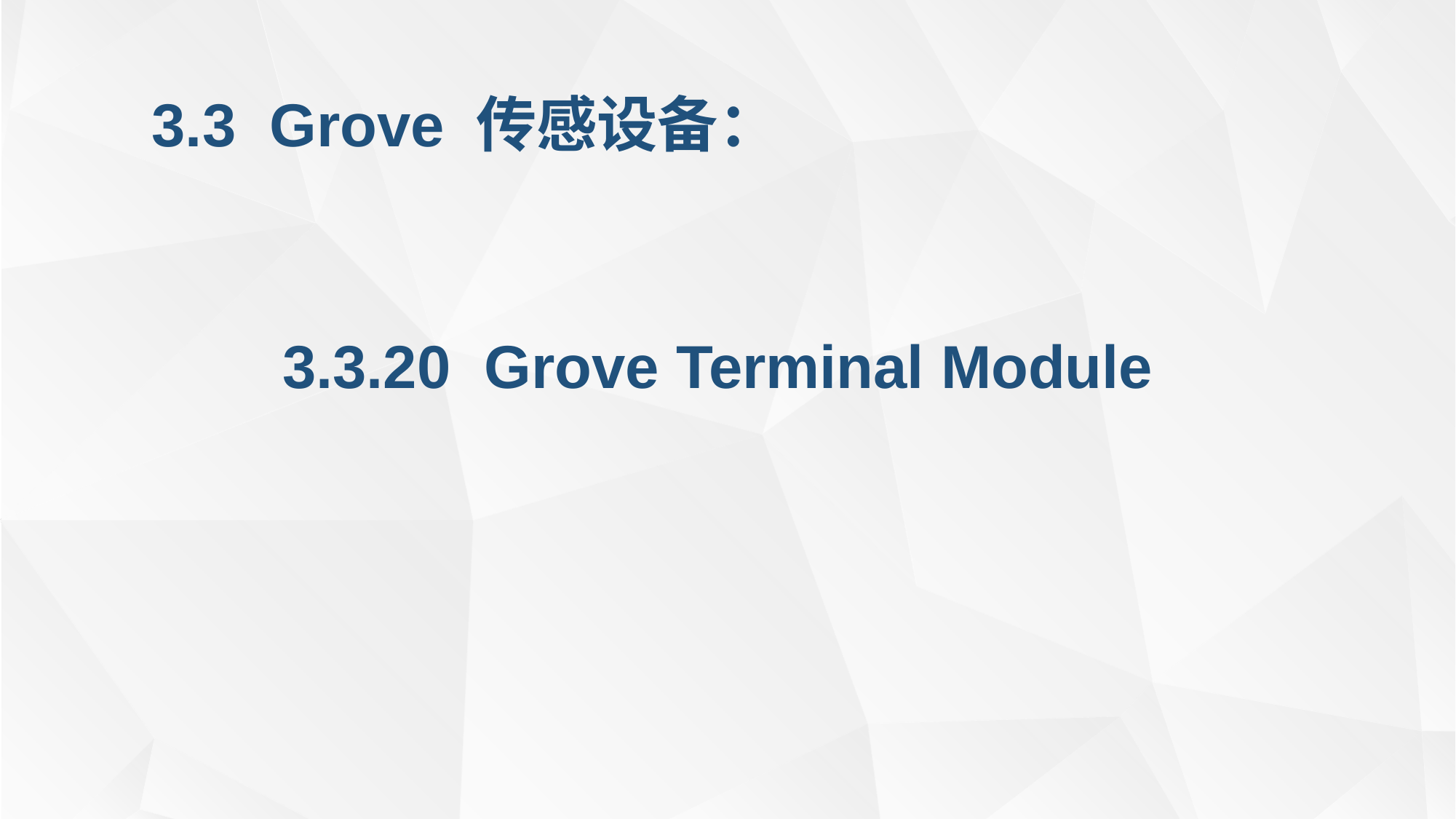

3.3  Grove 传感设备：

3.3.20  Grove Terminal Module